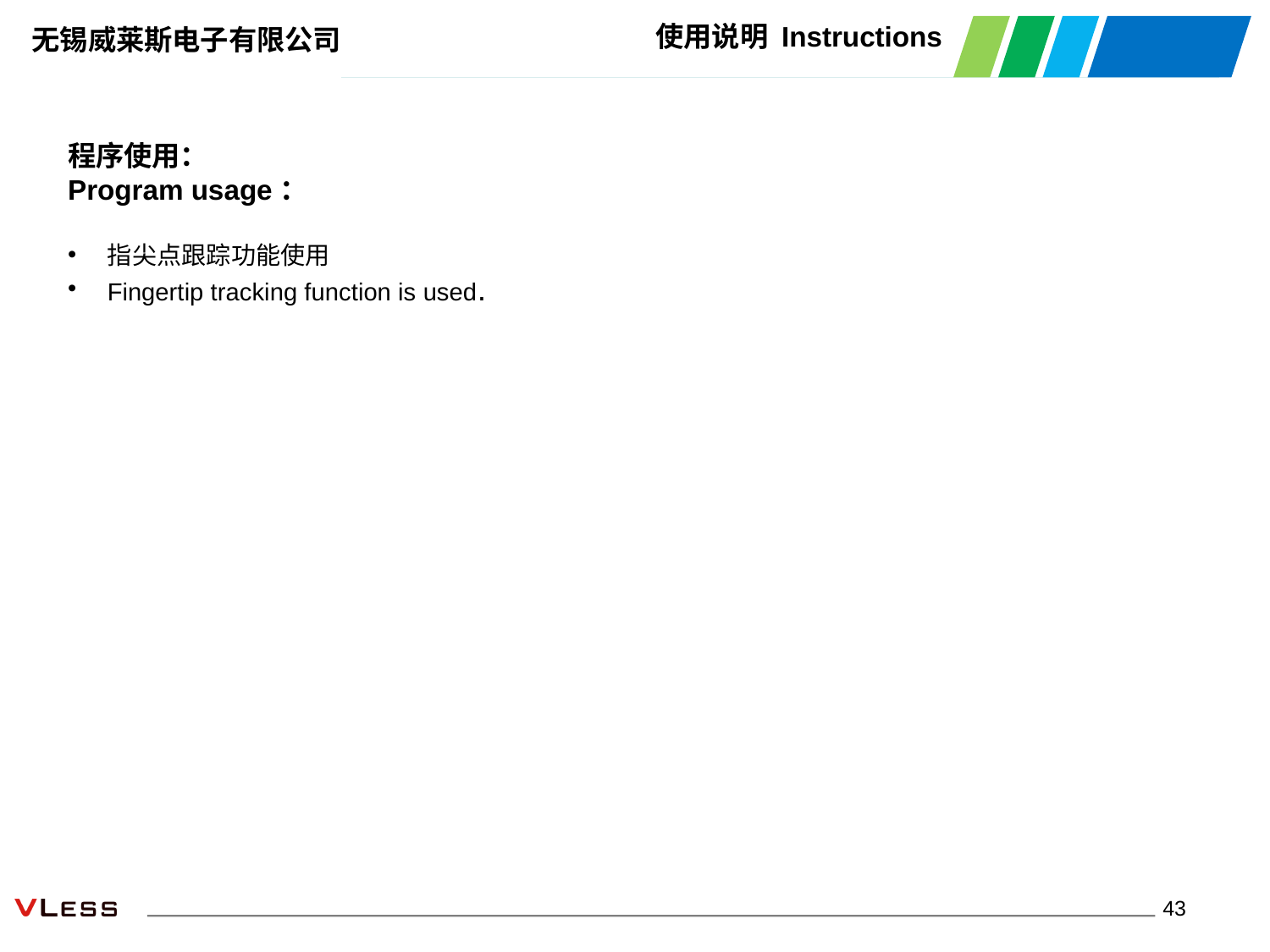

使用说明 Instructions
程序使用：
Program usage：

指尖点跟踪功能使用
Fingertip tracking function is used.